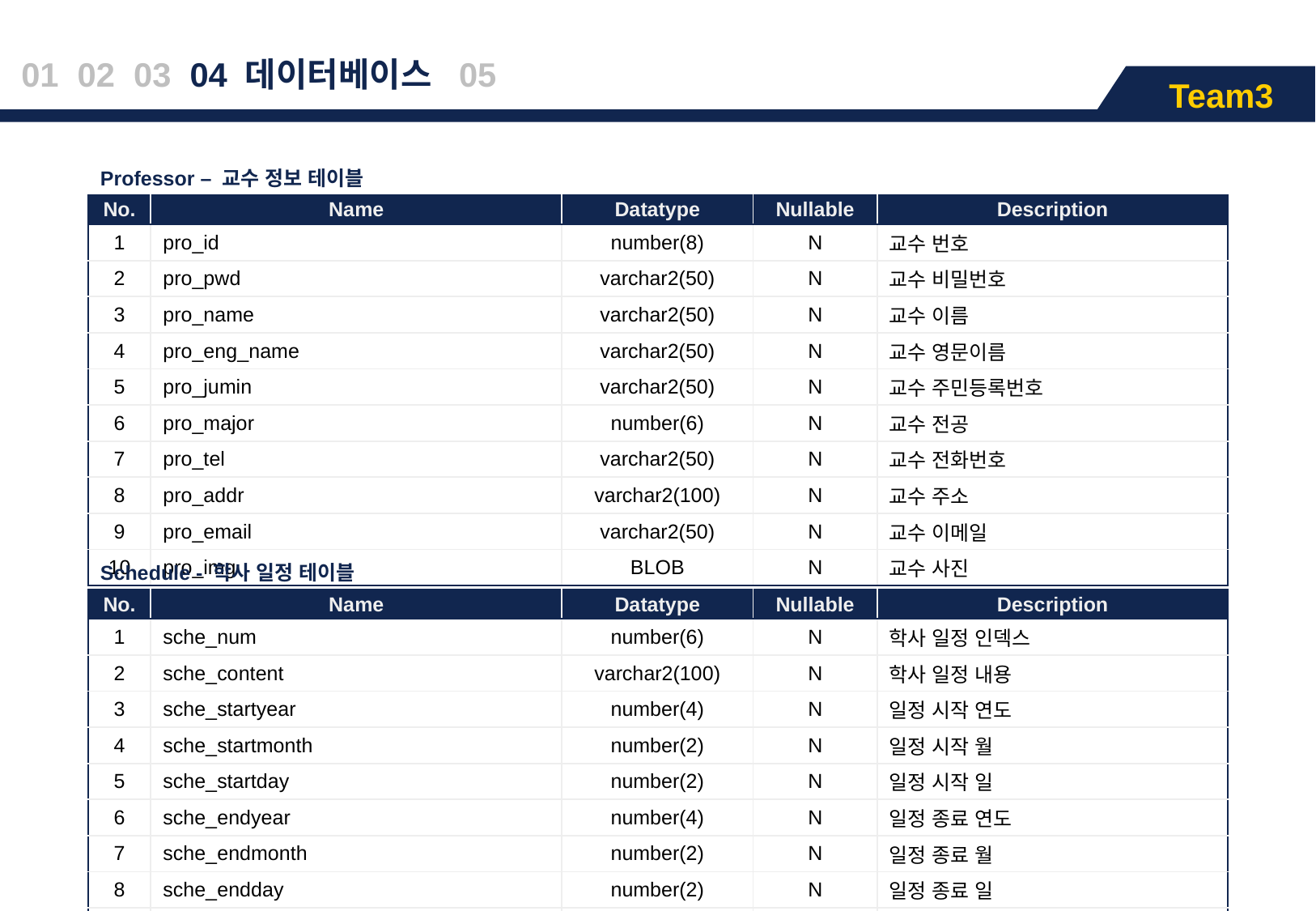

01  02  03  04 데이터베이스  05

Team3

| Professor – 교수 정보 테이블 |  |  |  |  |
| --- | --- | --- | --- | --- |
| No. | Name | Datatype | Nullable | Description |
| 1 | pro\_id | number(8) | N | 교수 번호 |
| 2 | pro\_pwd | varchar2(50) | N | 교수 비밀번호 |
| 3 | pro\_name | varchar2(50) | N | 교수 이름 |
| 4 | pro\_eng\_name | varchar2(50) | N | 교수 영문이름 |
| 5 | pro\_jumin | varchar2(50) | N | 교수 주민등록번호 |
| 6 | pro\_major | number(6) | N | 교수 전공 |
| 7 | pro\_tel | varchar2(50) | N | 교수 전화번호 |
| 8 | pro\_addr | varchar2(100) | N | 교수 주소 |
| 9 | pro\_email | varchar2(50) | N | 교수 이메일 |
| 10 | pro\_img | BLOB | N | 교수 사진 |
| Schedule - 학사 일정 테이블 |  |  |  |  |
| --- | --- | --- | --- | --- |
| No. | Name | Datatype | Nullable | Description |
| 1 | sche\_num | number(6) | N | 학사 일정 인덱스 |
| 2 | sche\_content | varchar2(100) | N | 학사 일정 내용 |
| 3 | sche\_startyear | number(4) | N | 일정 시작 연도 |
| 4 | sche\_startmonth | number(2) | N | 일정 시작 월 |
| 5 | sche\_startday | number(2) | N | 일정 시작 일 |
| 6 | sche\_endyear | number(4) | N | 일정 종료 연도 |
| 7 | sche\_endmonth | number(2) | N | 일정 종료 월 |
| 8 | sche\_endday | number(2) | N | 일정 종료 일 |
| 9 | sche\_holiday | number(1) | N | 공휴일 여부 |